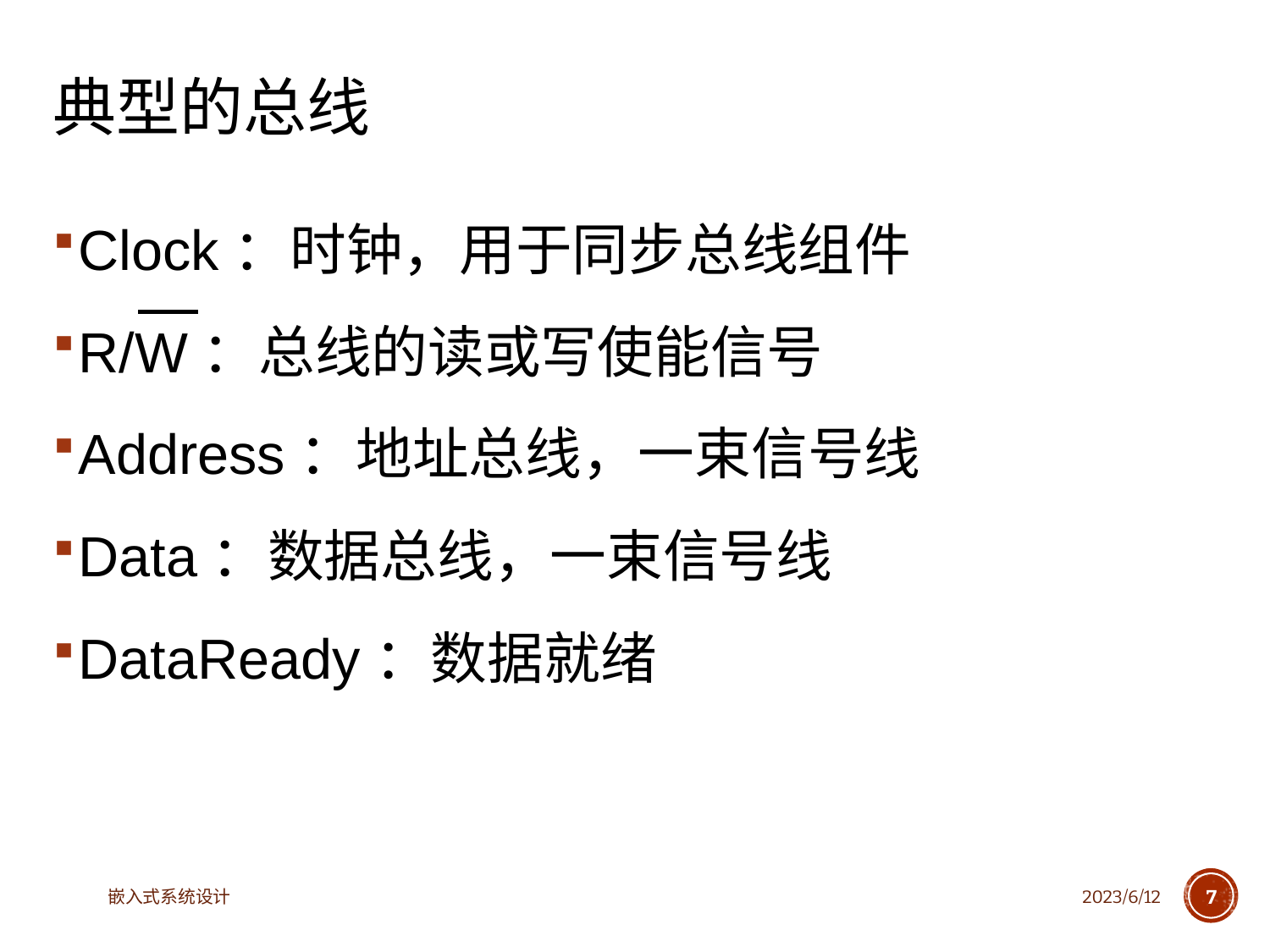

# 典型的总线
Clock：时钟，用于同步总线组件
R/W：总线的读或写使能信号
Address：地址总线，一束信号线
Data：数据总线，一束信号线
DataReady：数据就绪
嵌入式系统设计
2023/6/12
7